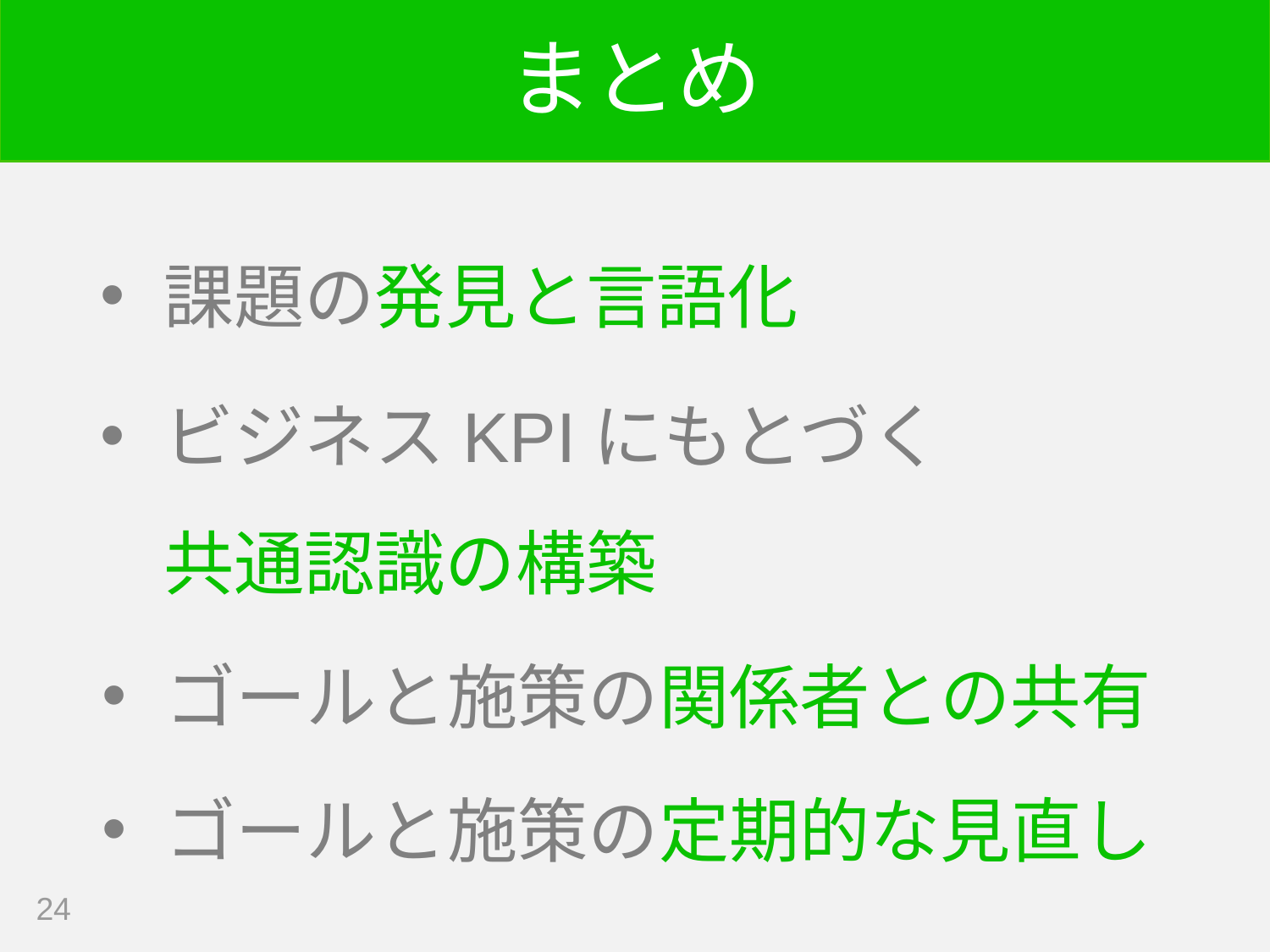

# まとめ
課題の発見と言語化
ビジネスKPIにもとづく
共通認識の構築
ゴールと施策の関係者との共有
ゴールと施策の定期的な見直し
24